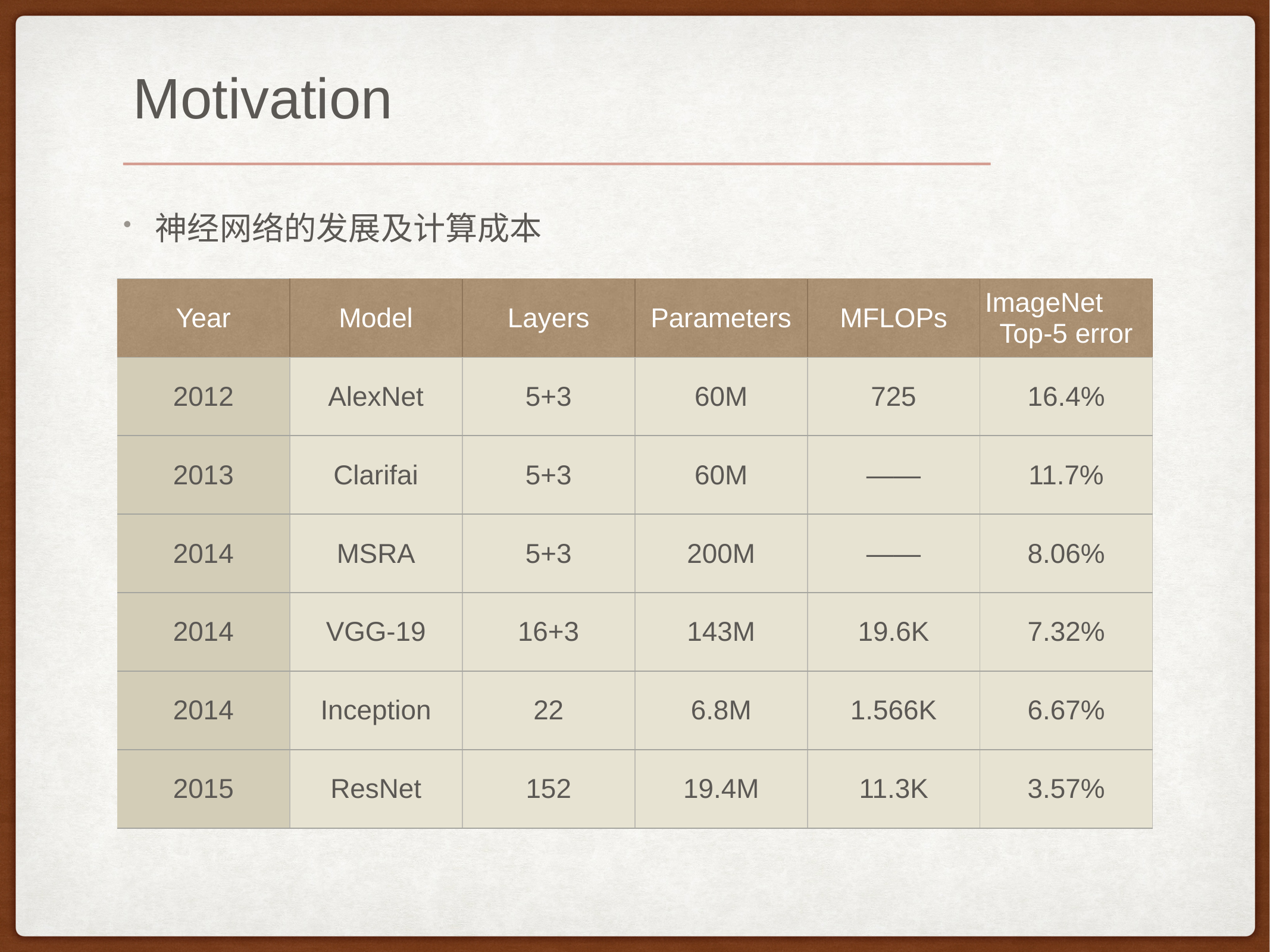

Motivation

神经网络的发展及计算成本
| Year | Model | Layers | Parameters | MFLOPs | ImageNet Top-5 error |
| --- | --- | --- | --- | --- | --- |
| 2012 | AlexNet | 5+3 | 60M | 725 | 16.4% |
| 2013 | Clarifai | 5+3 | 60M | —— | 11.7% |
| 2014 | MSRA | 5+3 | 200M | —— | 8.06% |
| 2014 | VGG-19 | 16+3 | 143M | 19.6K | 7.32% |
| 2014 | Inception | 22 | 6.8M | 1.566K | 6.67% |
| 2015 | ResNet | 152 | 19.4M | 11.3K | 3.57% |